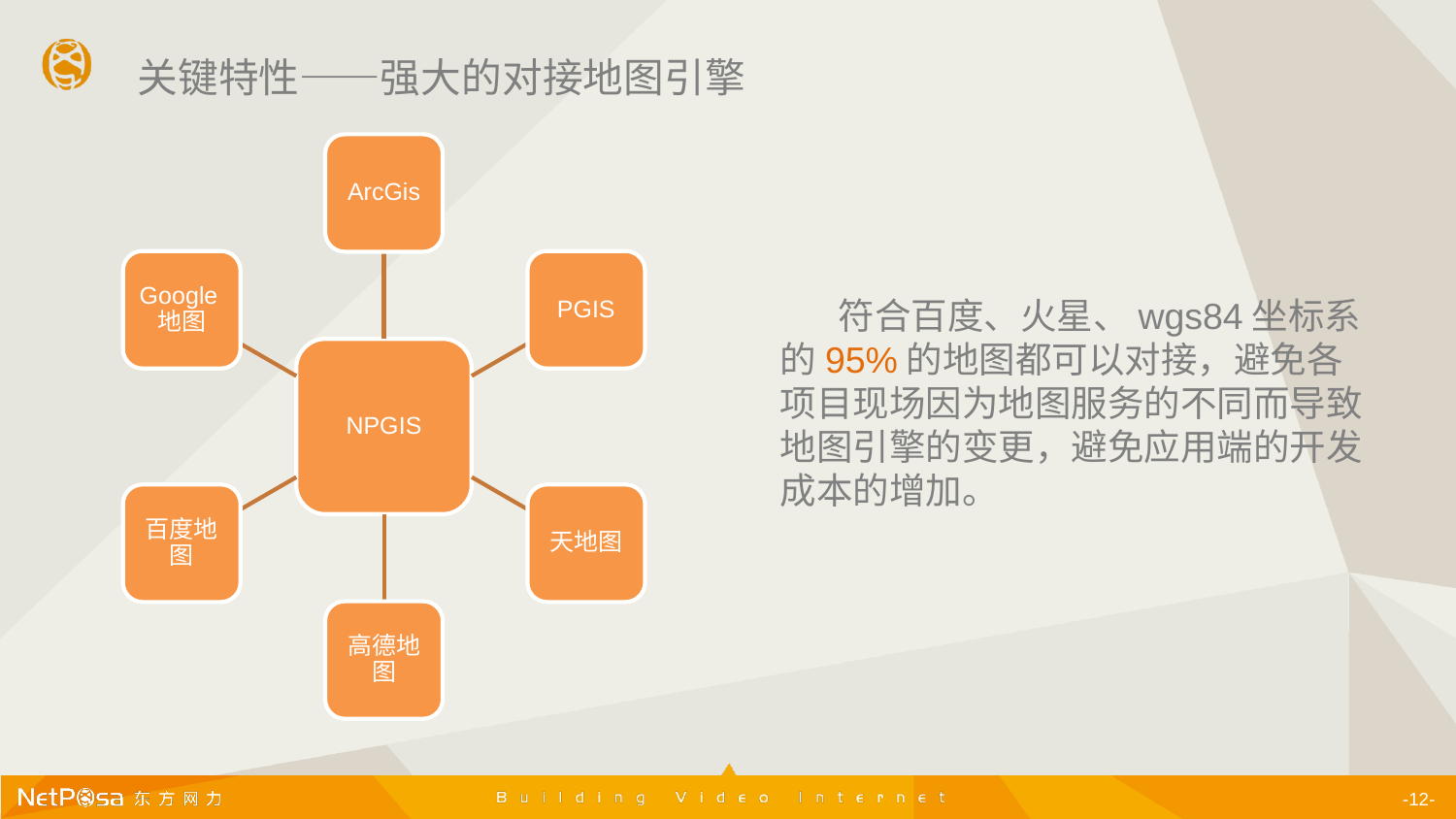

关键特性——强大的对接地图引擎

ArcGis
Google地图
PGIS
      符合百度、火星、wgs84坐标系的95%的地图都可以对接，避免各项目现场因为地图服务的不同而导致地图引擎的变更，避免应用端的开发成本的增加。

NPGIS

百度地图
天地图

高德地图